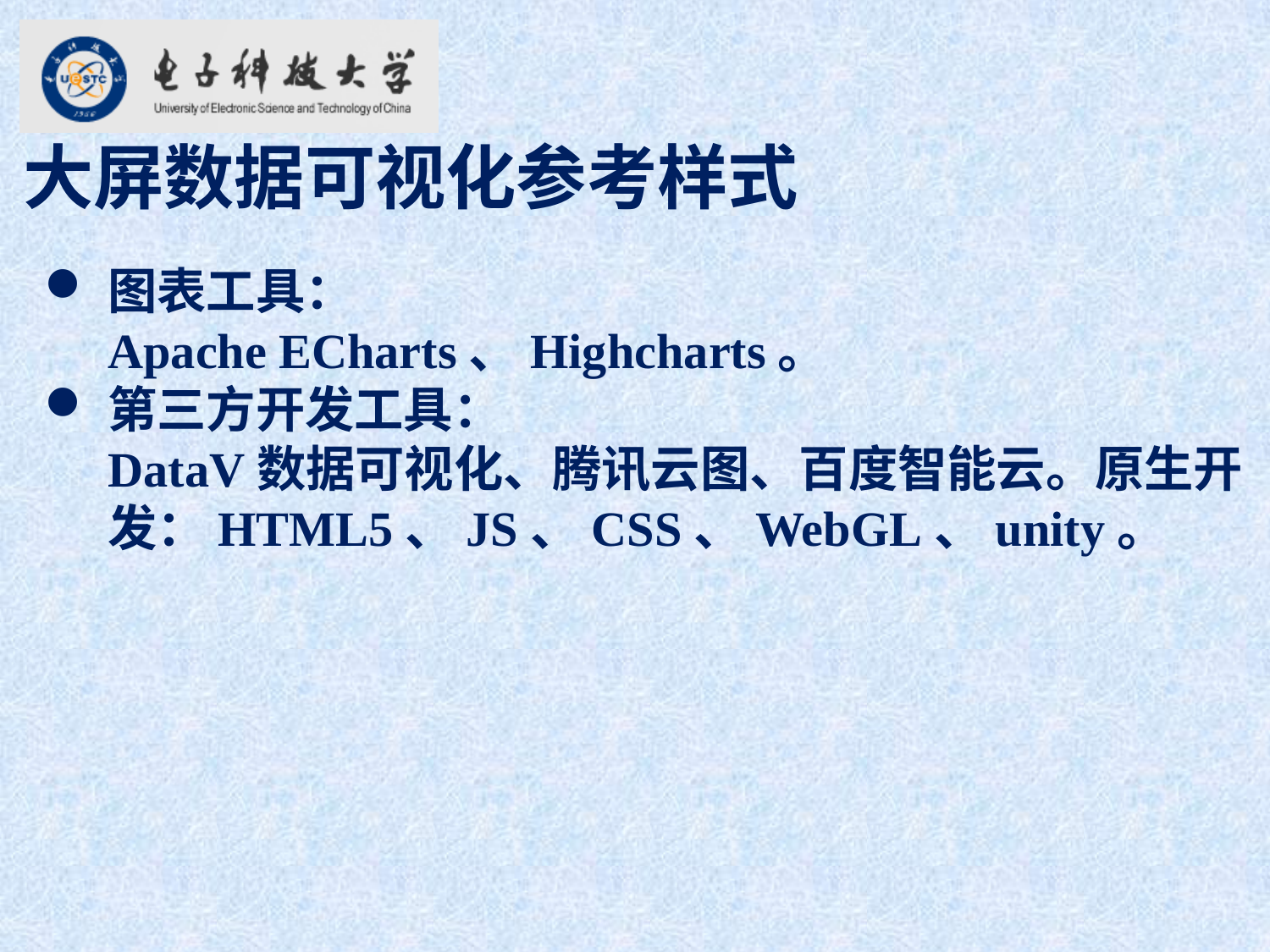

大屏数据可视化参考样式

图表工具：
Apache ECharts、Highcharts。
第三方开发工具：
DataV数据可视化、腾讯云图、百度智能云。原生开发：HTML5、JS、CSS、WebGL、unity。